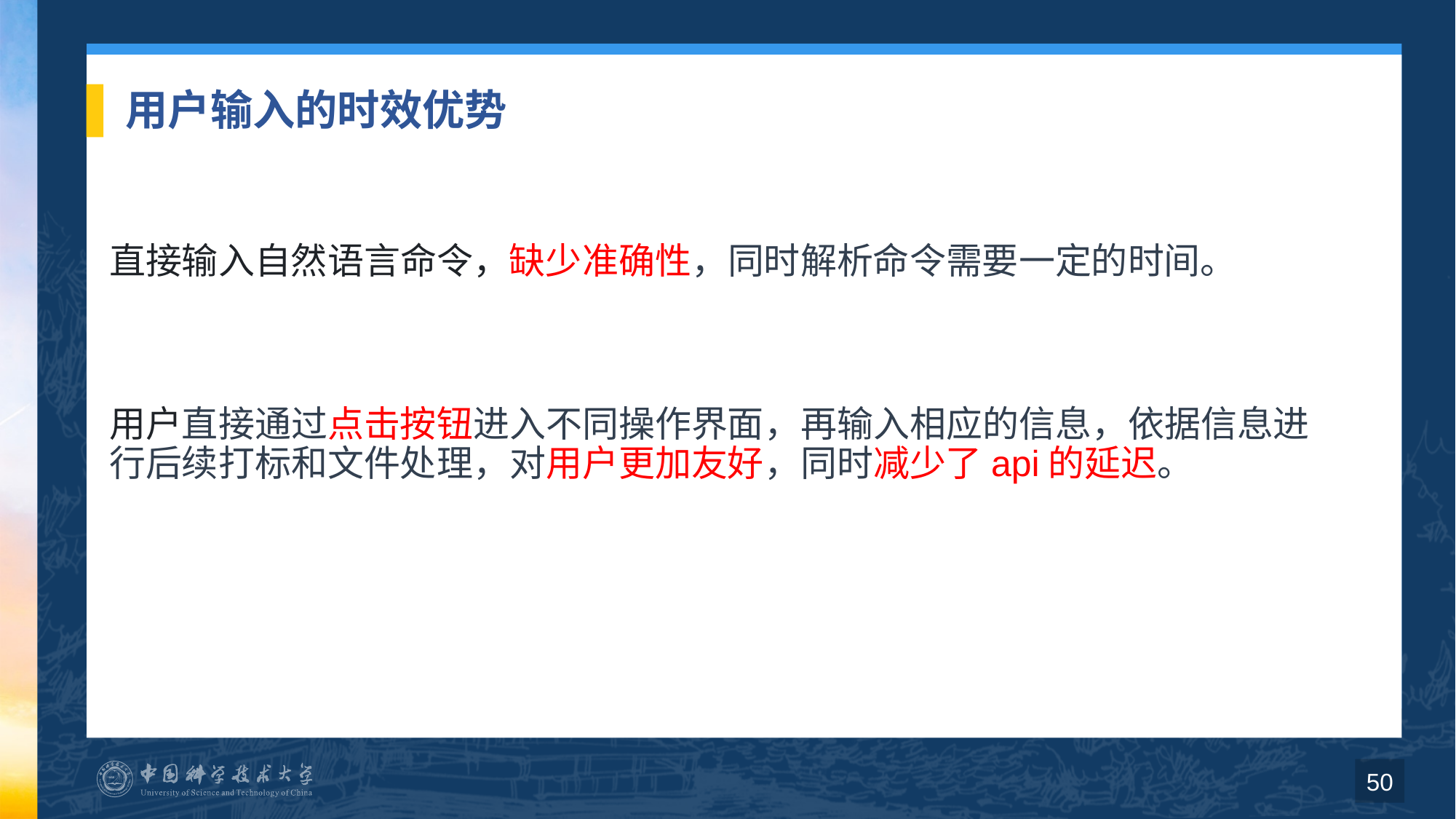

# 用户输入的时效优势
直接输入自然语言命令，缺少准确性，同时解析命令需要一定的时间。

用户直接通过点击按钮进入不同操作界面，再输入相应的信息，依据信息进行后续打标和文件处理，对用户更加友好，同时减少了api的延迟。
50